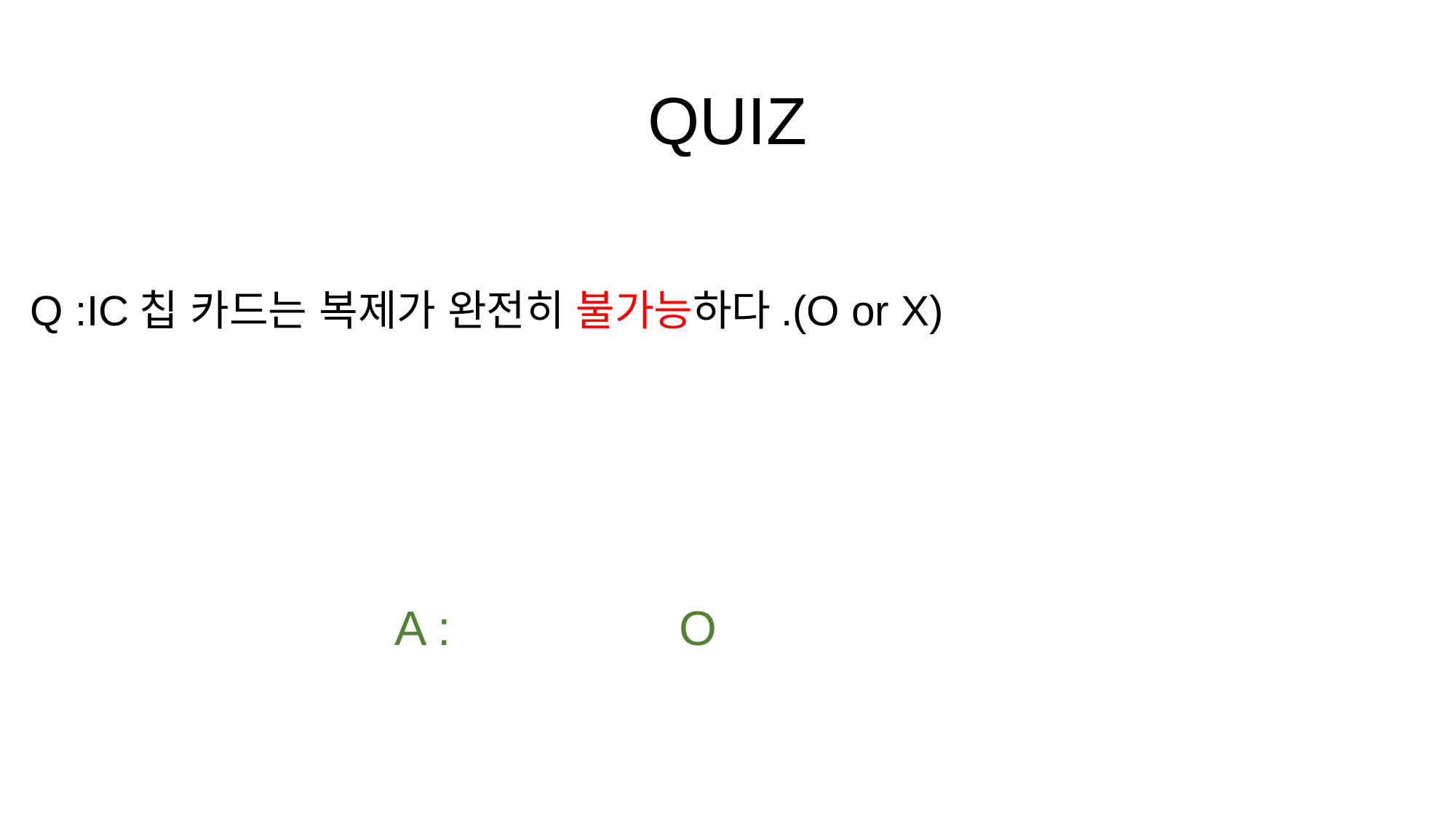

# QUIZ
Q :IC칩 카드는 복제가 완전히 불가능하다.(O or X)
A :                 O